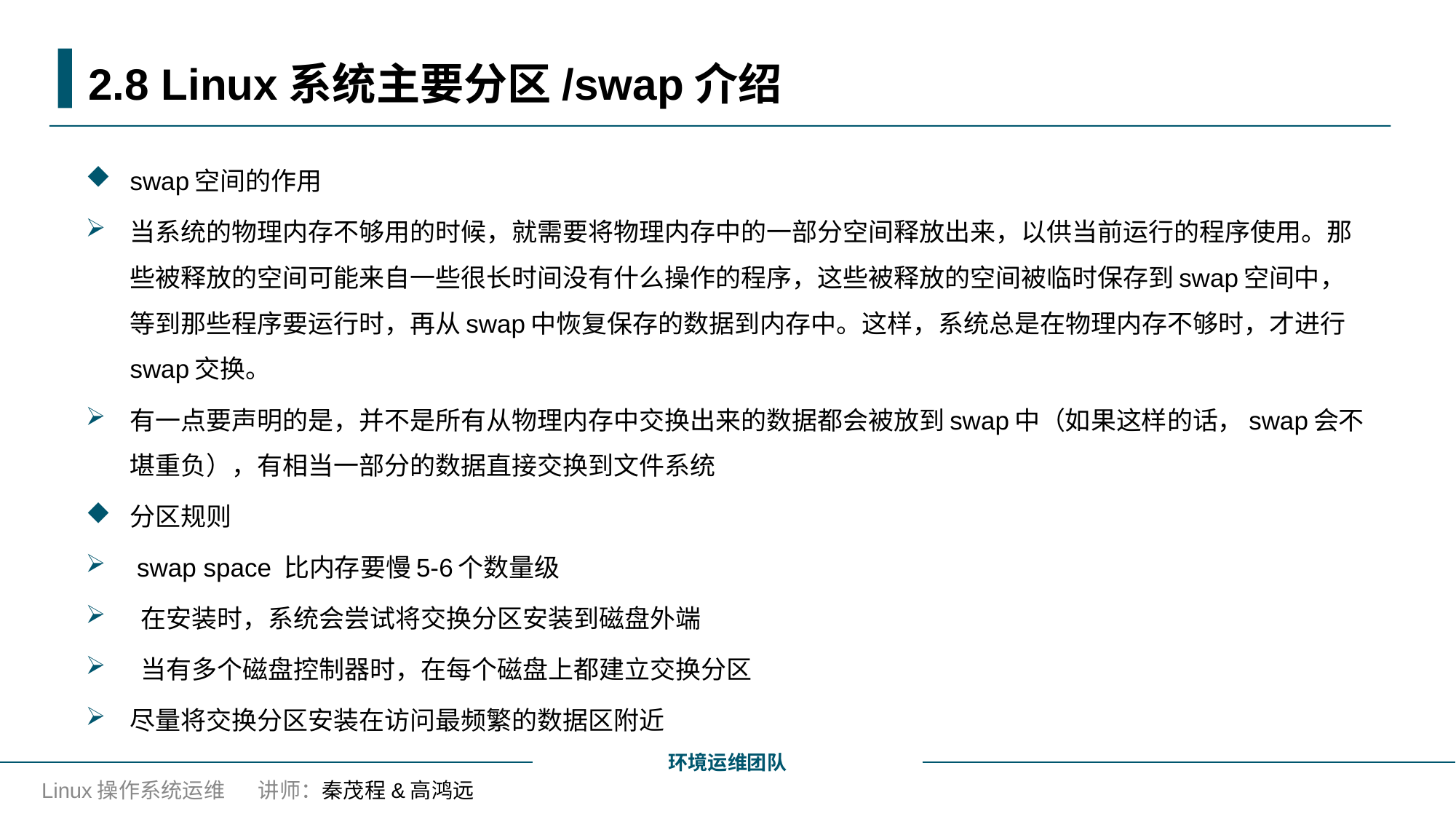

# 2.8 Linux系统主要分区/swap介绍
swap空间的作用
当系统的物理内存不够用的时候，就需要将物理内存中的一部分空间释放出来，以供当前运行的程序使用。那些被释放的空间可能来自一些很长时间没有什么操作的程序，这些被释放的空间被临时保存到swap空间中，等到那些程序要运行时，再从swap中恢复保存的数据到内存中。这样，系统总是在物理内存不够时，才进行swap交换。
有一点要声明的是，并不是所有从物理内存中交换出来的数据都会被放到swap中（如果这样的话，swap会不堪重负），有相当一部分的数据直接交换到文件系统
分区规则
 swap space 比内存要慢5-6个数量级
 在安装时，系统会尝试将交换分区安装到磁盘外端
 当有多个磁盘控制器时，在每个磁盘上都建立交换分区
尽量将交换分区安装在访问最频繁的数据区附近